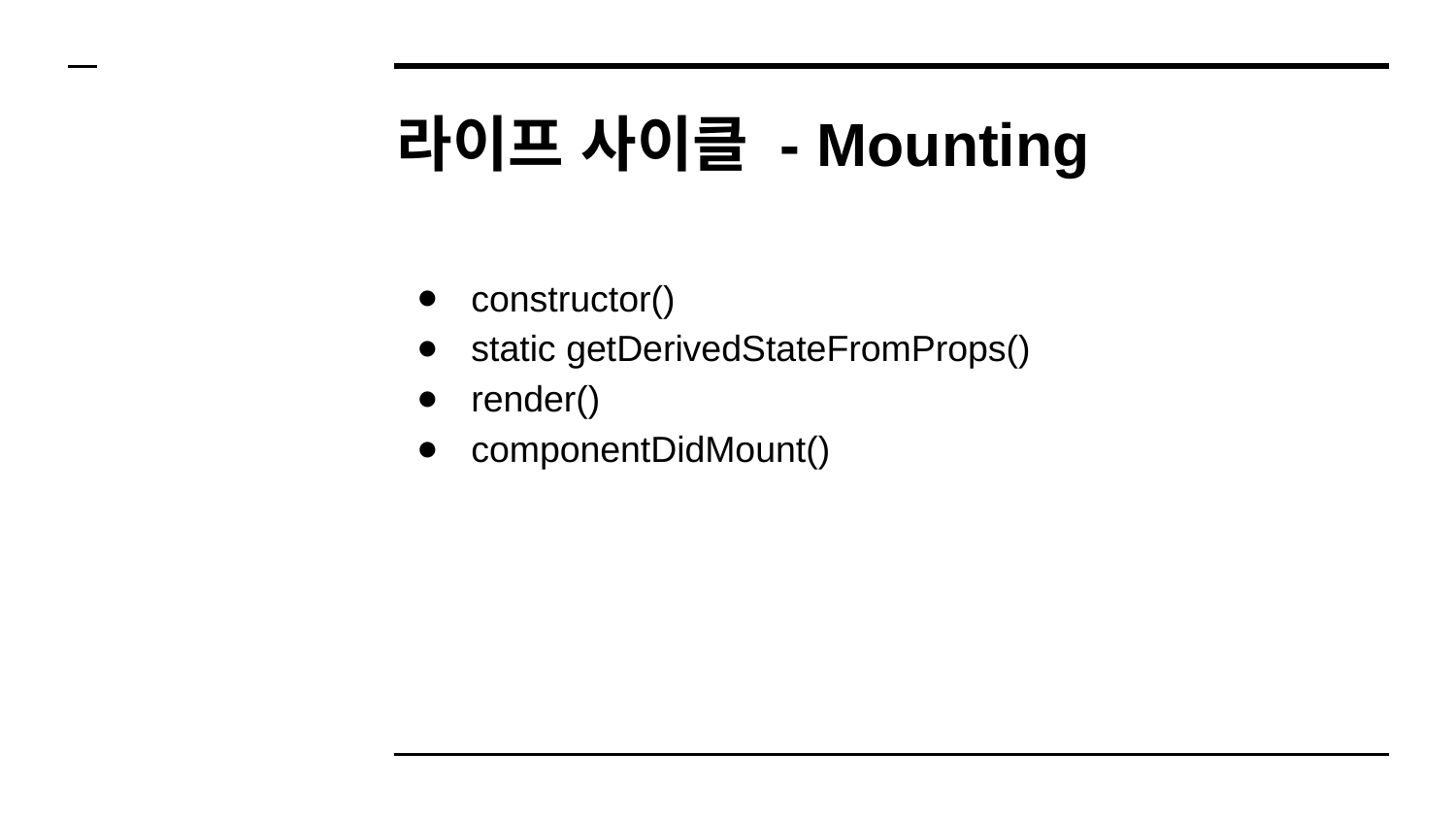

# 라이프 사이클 - Mounting
constructor()
static getDerivedStateFromProps()
render()
componentDidMount()